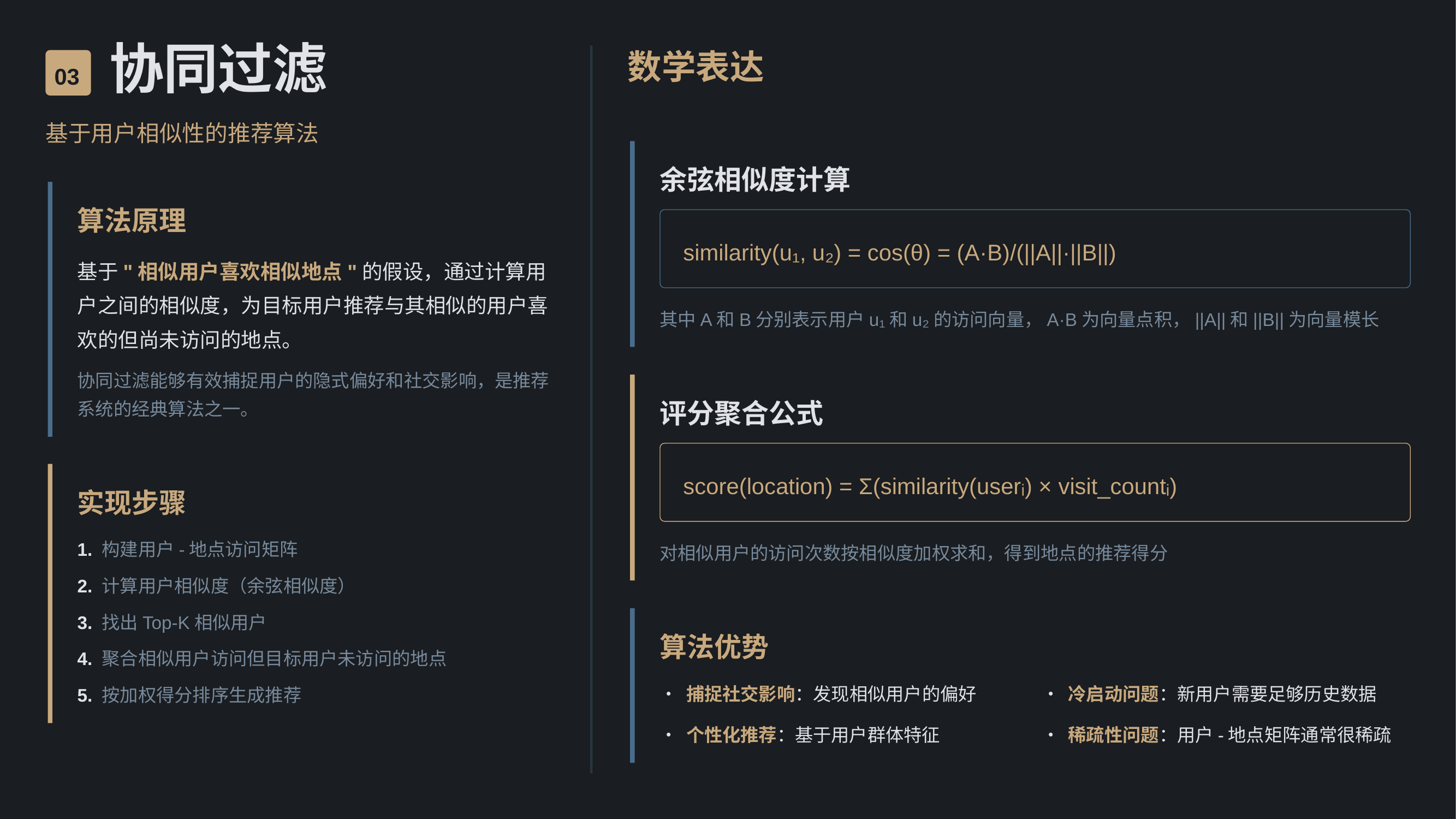

协同过滤

数学表达

03
基于用户相似性的推荐算法

余弦相似度计算

算法原理

similarity(u₁, u₂) = cos(θ) = (A·B)/(||A||·||B||)
基于"相似用户喜欢相似地点"的假设，通过计算用户之间的相似度，为目标用户推荐与其相似的用户喜欢的但尚未访问的地点。
其中A和B分别表示用户u₁和u₂的访问向量，A·B为向量点积，||A||和||B||为向量模长
协同过滤能够有效捕捉用户的隐式偏好和社交影响，是推荐系统的经典算法之一。

评分聚合公式

score(location) = Σ(similarity(userᵢ) × visit_countᵢ)
实现步骤
1. 构建用户-地点访问矩阵
对相似用户的访问次数按相似度加权求和，得到地点的推荐得分
2. 计算用户相似度（余弦相似度）
3. 找出Top-K相似用户

算法优势
4. 聚合相似用户访问但目标用户未访问的地点
• 捕捉社交影响：发现相似用户的偏好
• 冷启动问题：新用户需要足够历史数据
5. 按加权得分排序生成推荐
• 个性化推荐：基于用户群体特征
• 稀疏性问题：用户-地点矩阵通常很稀疏